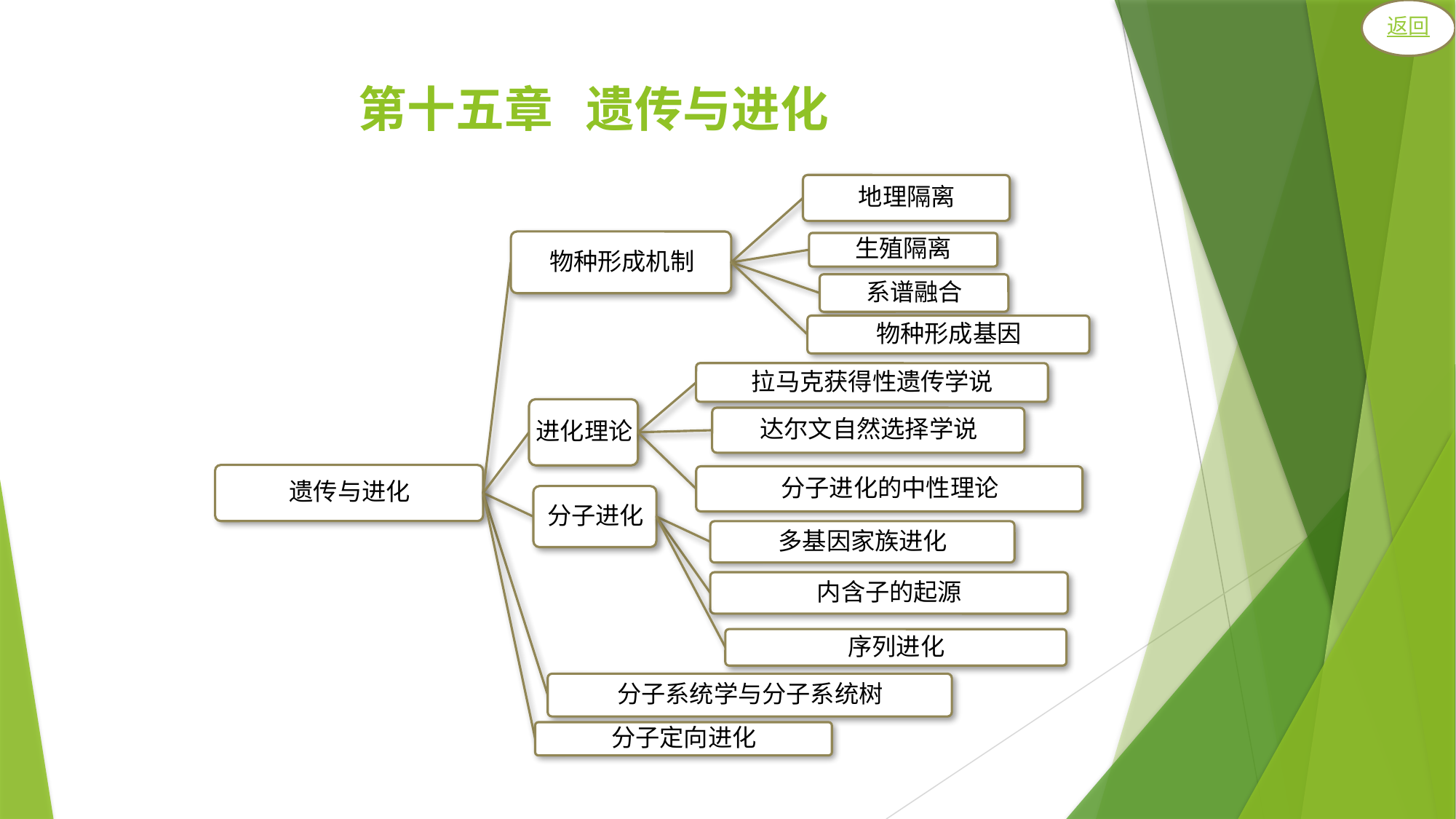

返回
# 第十五章   遗传与进化
遗传与进化

物种形成机制

地理隔离

生殖隔离

系谱融合

物种形成基因

进化理论

拉马克获得性遗传学说

达尔文自然选择学说

分子进化的中性理论

分子进化

多基因家族进化

内含子的起源

序列进化

分子系统学与分子系统树

分子定向进化